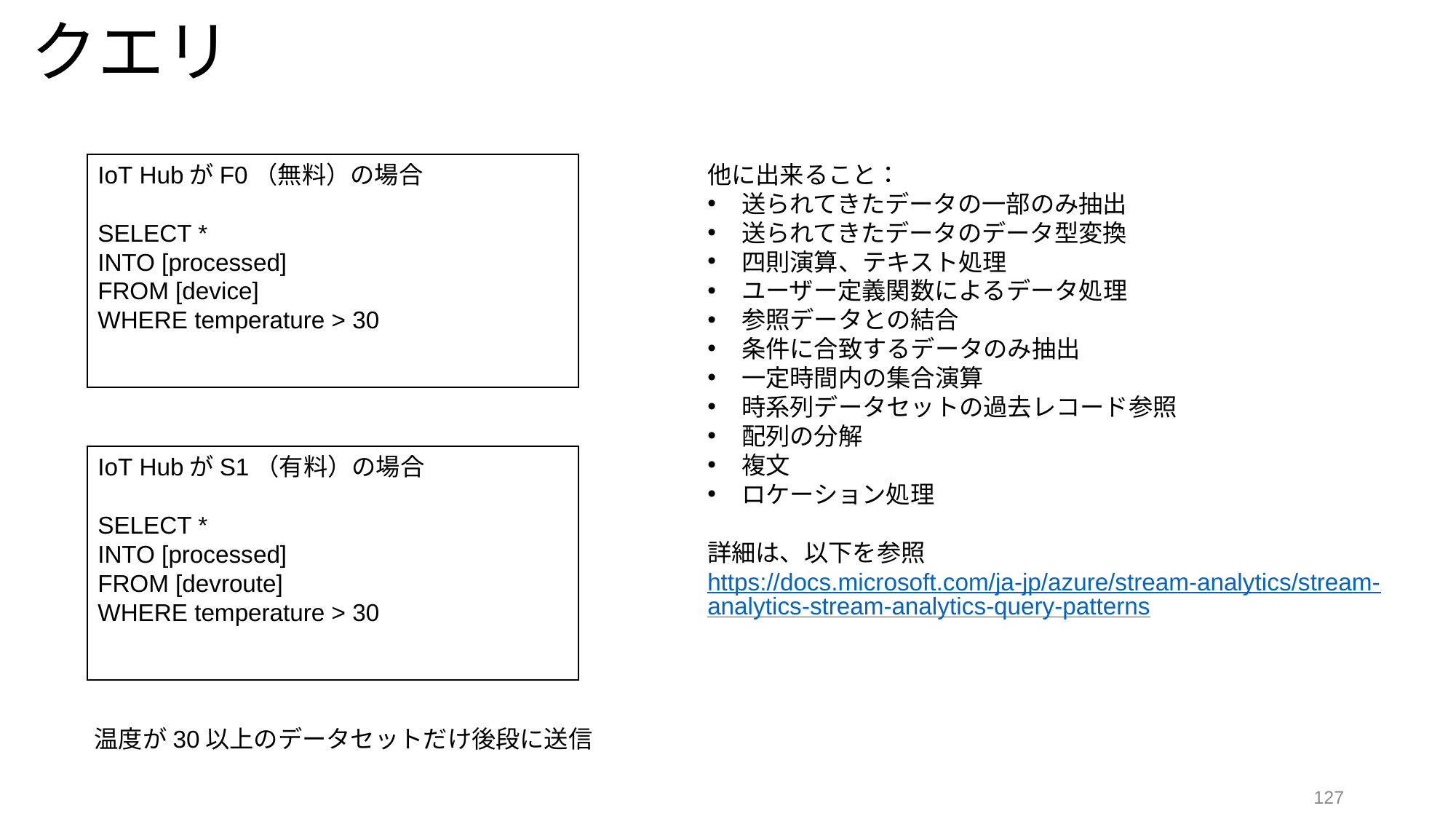

# クエリ
IoT HubがF0（無料）の場合

SELECT *
INTO [processed]
FROM [device]
WHERE temperature > 30
他に出来ること：
送られてきたデータの一部のみ抽出
送られてきたデータのデータ型変換
四則演算、テキスト処理
ユーザー定義関数によるデータ処理
参照データとの結合
条件に合致するデータのみ抽出
一定時間内の集合演算
時系列データセットの過去レコード参照
配列の分解
複文
ロケーション処理

詳細は、以下を参照
https://docs.microsoft.com/ja-jp/azure/stream-analytics/stream-analytics-stream-analytics-query-patterns

IoT HubがS1（有料）の場合

SELECT *
INTO [processed]
FROM [devroute]
WHERE temperature > 30
温度が30以上のデータセットだけ後段に送信
127